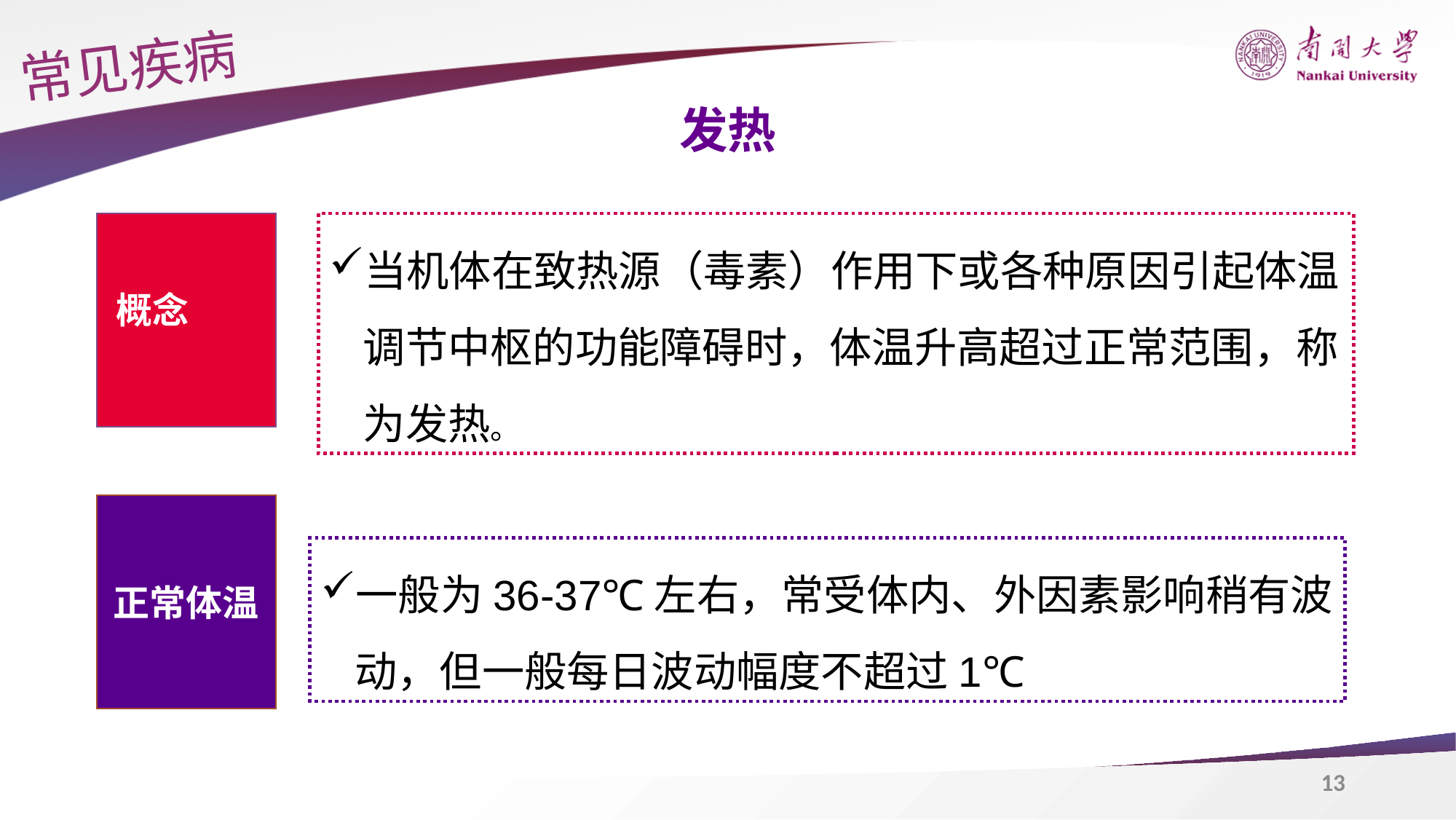

常见疾病
发热

当机体在致热源（毒素）作用下或各种原因引起体温调节中枢的功能障碍时，体温升高超过正常范围，称为发热。
概念
正常体温
一般为36-37℃左右，常受体内、外因素影响稍有波动，但一般每日波动幅度不超过1℃个人学习的安
13